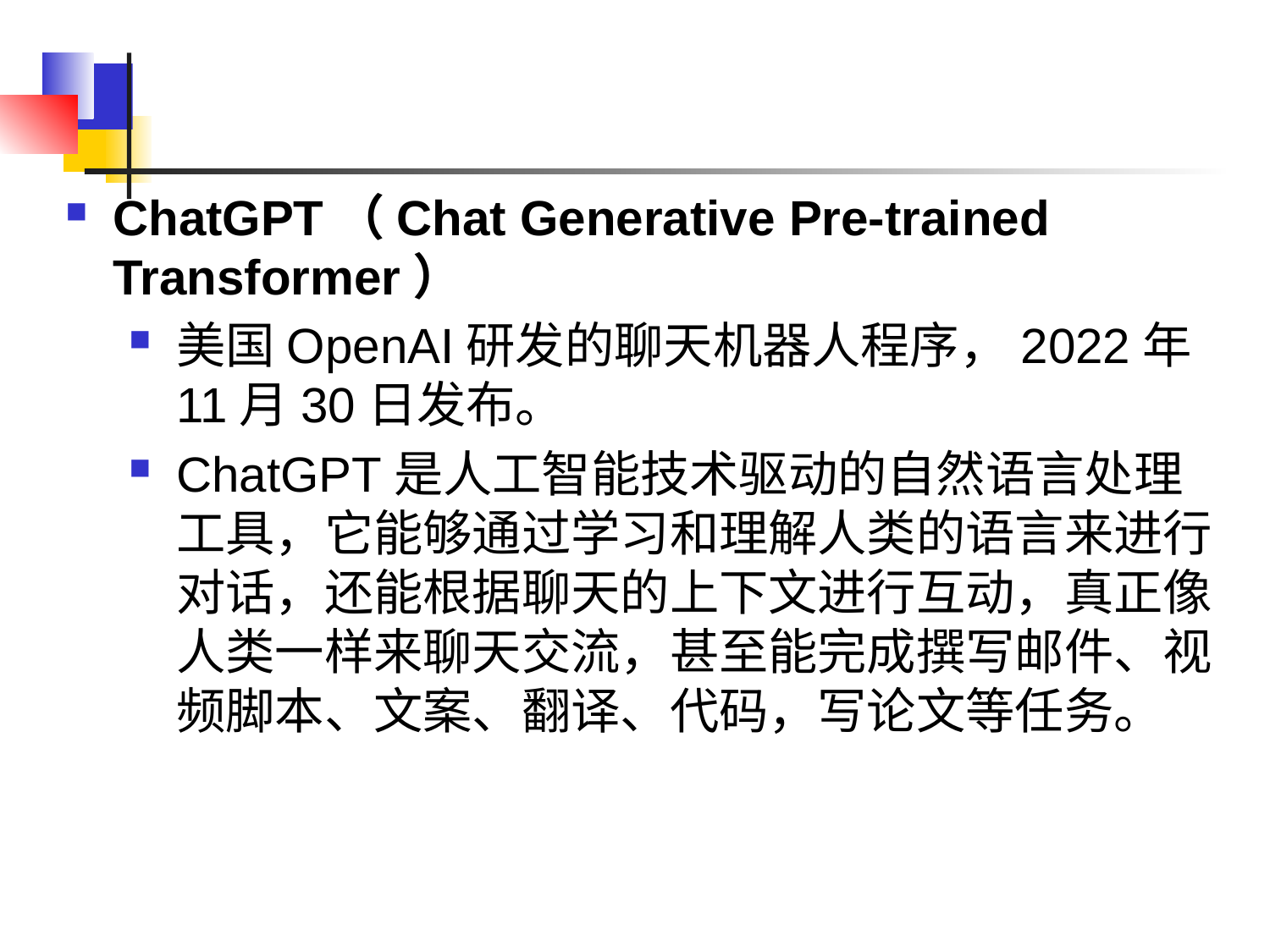

#
ChatGPT（Chat Generative Pre-trained Transformer）
美国OpenAI研发的聊天机器人程序，2022年11月30日发布。
ChatGPT是人工智能技术驱动的自然语言处理工具，它能够通过学习和理解人类的语言来进行对话，还能根据聊天的上下文进行互动，真正像人类一样来聊天交流，甚至能完成撰写邮件、视频脚本、文案、翻译、代码，写论文等任务。